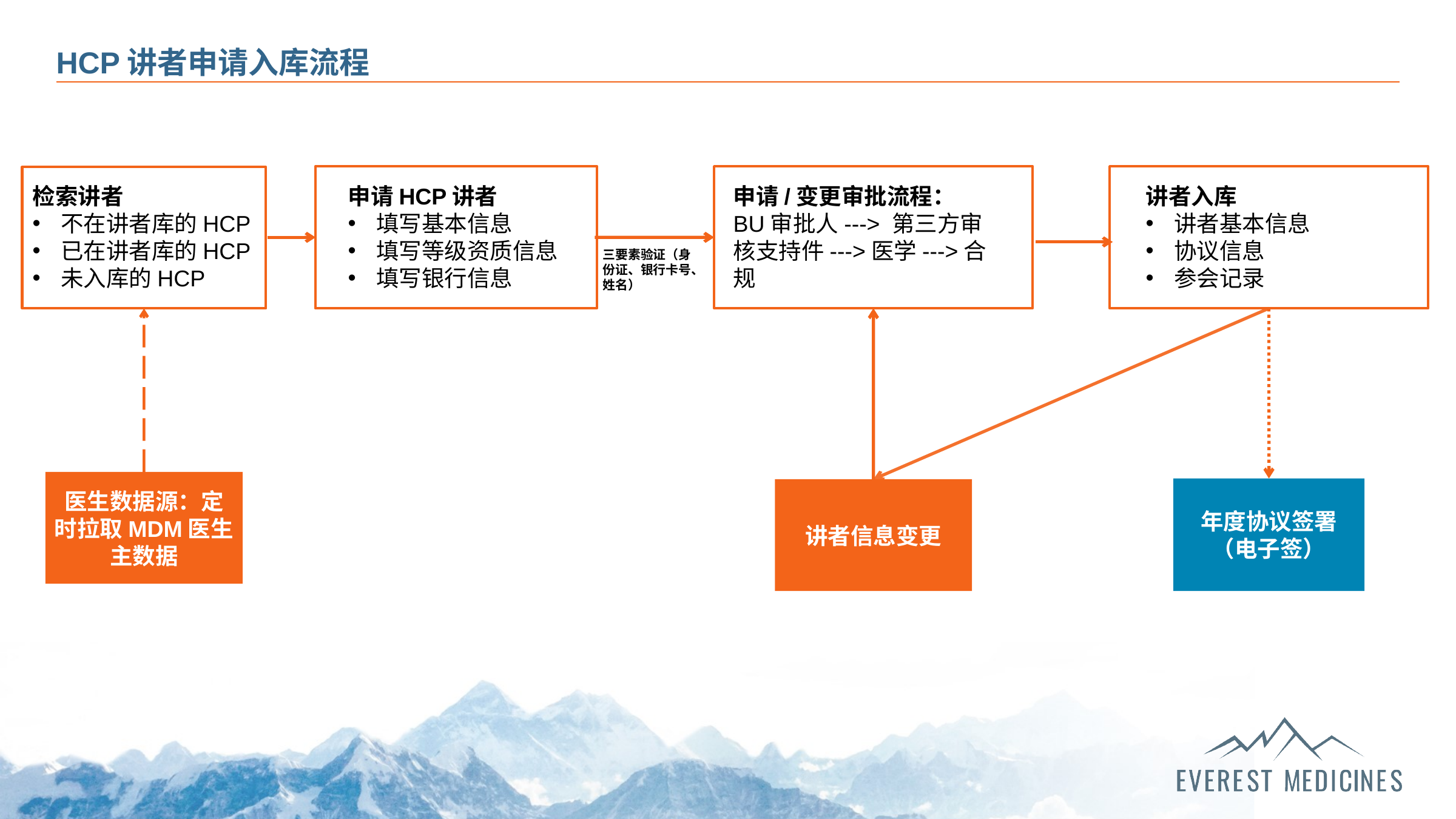

# HCP讲者申请入库流程

检索讲者
不在讲者库的HCP
已在讲者库的HCP
未入库的HCP
申请HCP讲者
填写基本信息
填写等级资质信息
填写银行信息
申请/变更审批流程：
BU审批人---> 第三方审核支持件--->医学--->合规

讲者入库
讲者基本信息
协议信息
参会记录
三要素验证（身份证、银行卡号、姓名）
医生数据源：定时拉取MDM医生主数据
年度协议签署（电子签）
讲者信息变更